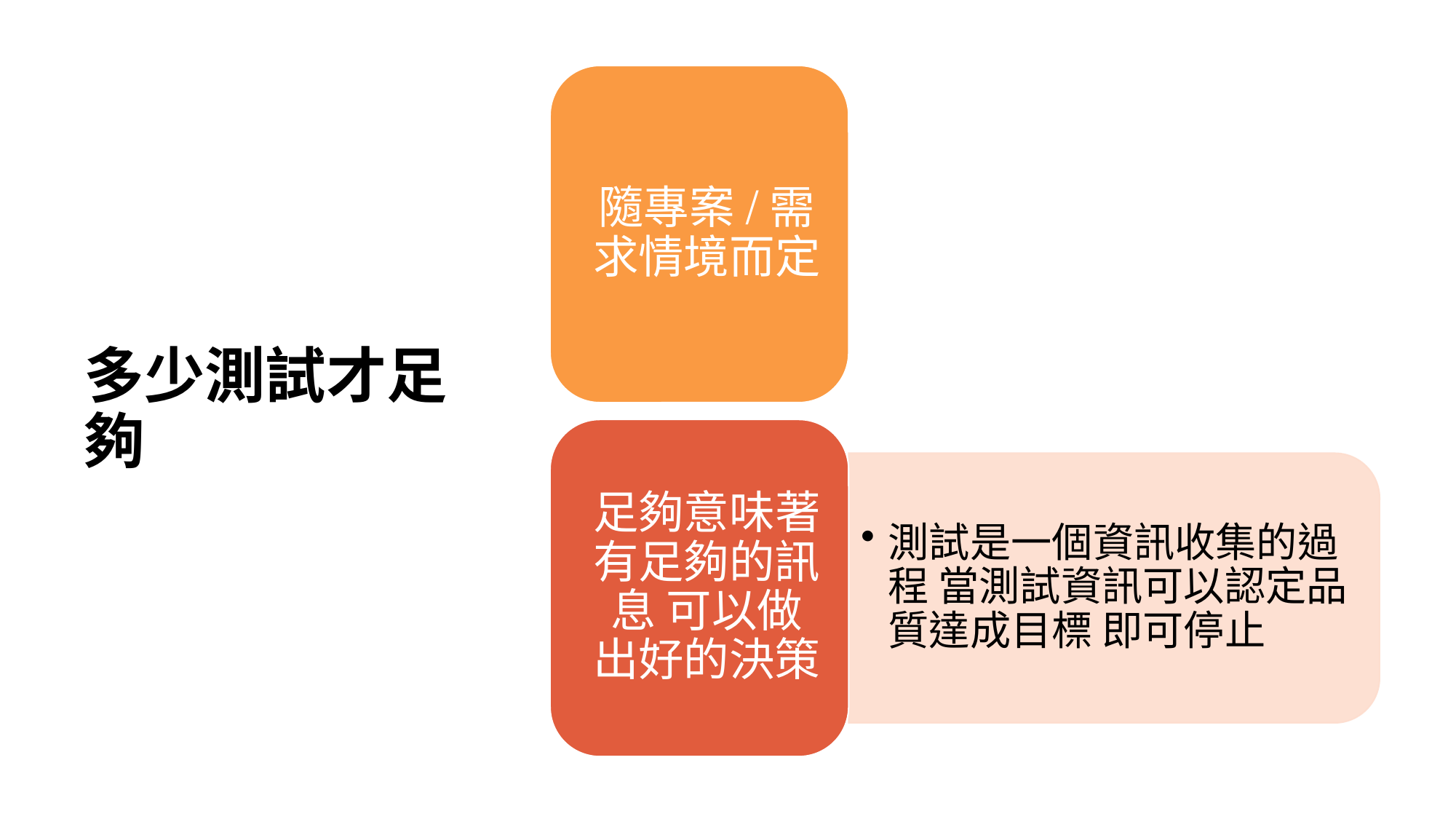

# 多少測試才足夠
隨專案/需求情境而定
測試是一個資訊收集的過程 當測試資訊可以認定品質達成目標 即可停止
足夠意味著 有足夠的訊息 可以做出好的決策